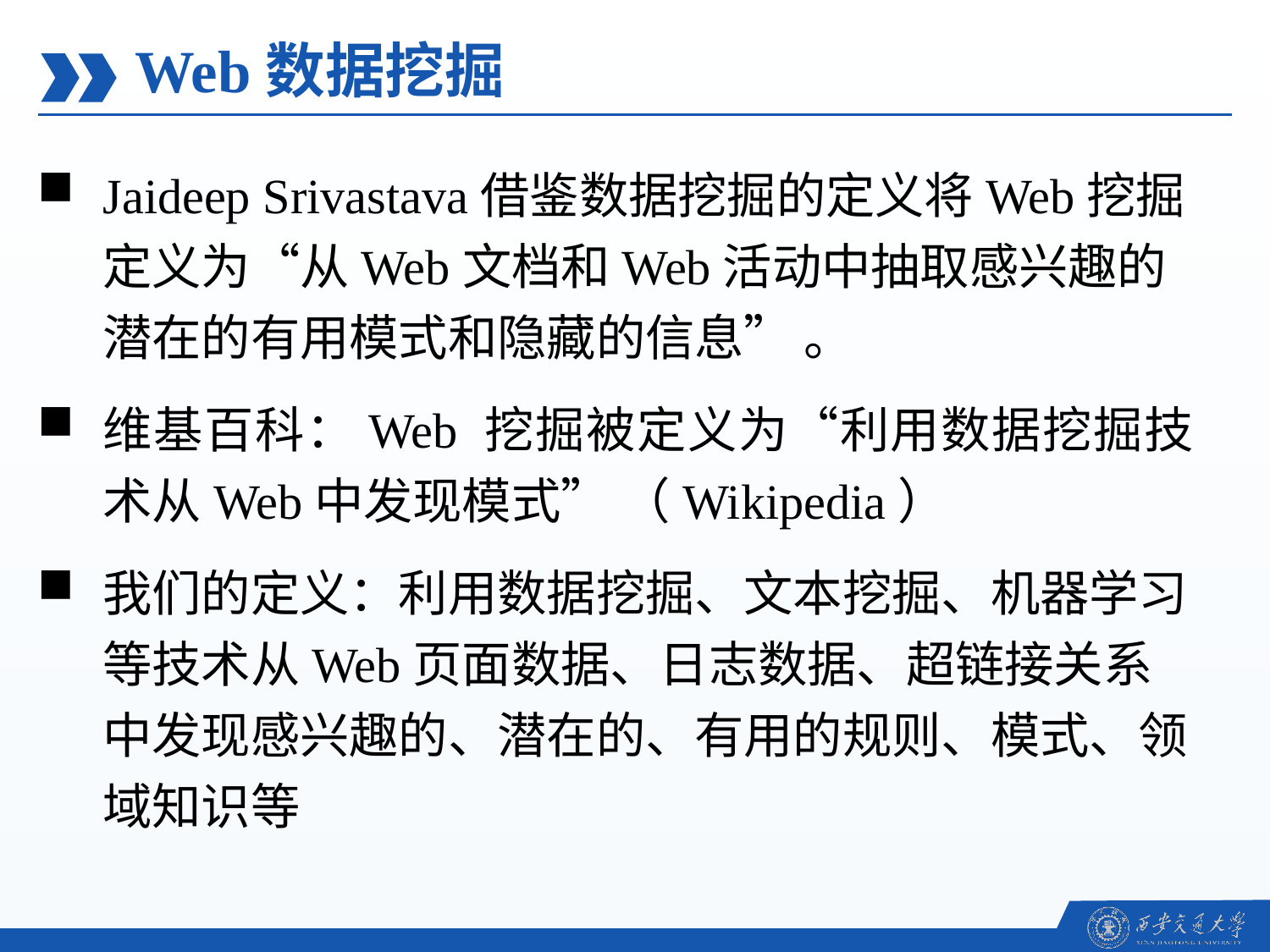

Web数据挖掘
Jaideep Srivastava借鉴数据挖掘的定义将Web挖掘定义为“从Web文档和Web活动中抽取感兴趣的潜在的有用模式和隐藏的信息” 。
维基百科：Web 挖掘被定义为“利用数据挖掘技术从Web中发现模式” （Wikipedia）
我们的定义：利用数据挖掘、文本挖掘、机器学习等技术从Web页面数据、日志数据、超链接关系中发现感兴趣的、潜在的、有用的规则、模式、领域知识等